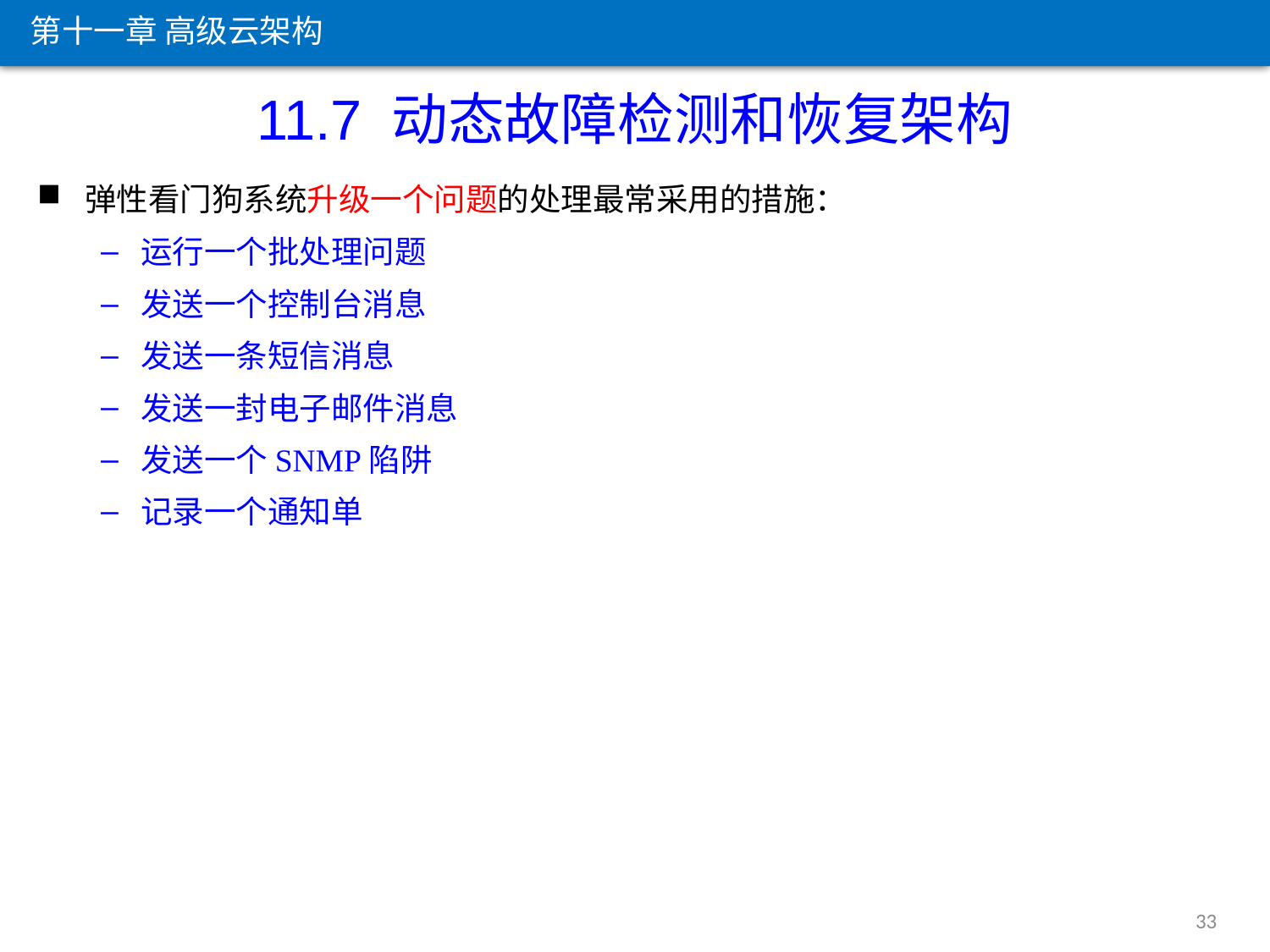

第十一章 高级云架构
11.7 动态故障检测和恢复架构
弹性看门狗系统升级一个问题的处理最常采用的措施：
运行一个批处理问题
发送一个控制台消息
发送一条短信消息
发送一封电子邮件消息
发送一个SNMP陷阱
记录一个通知单
33